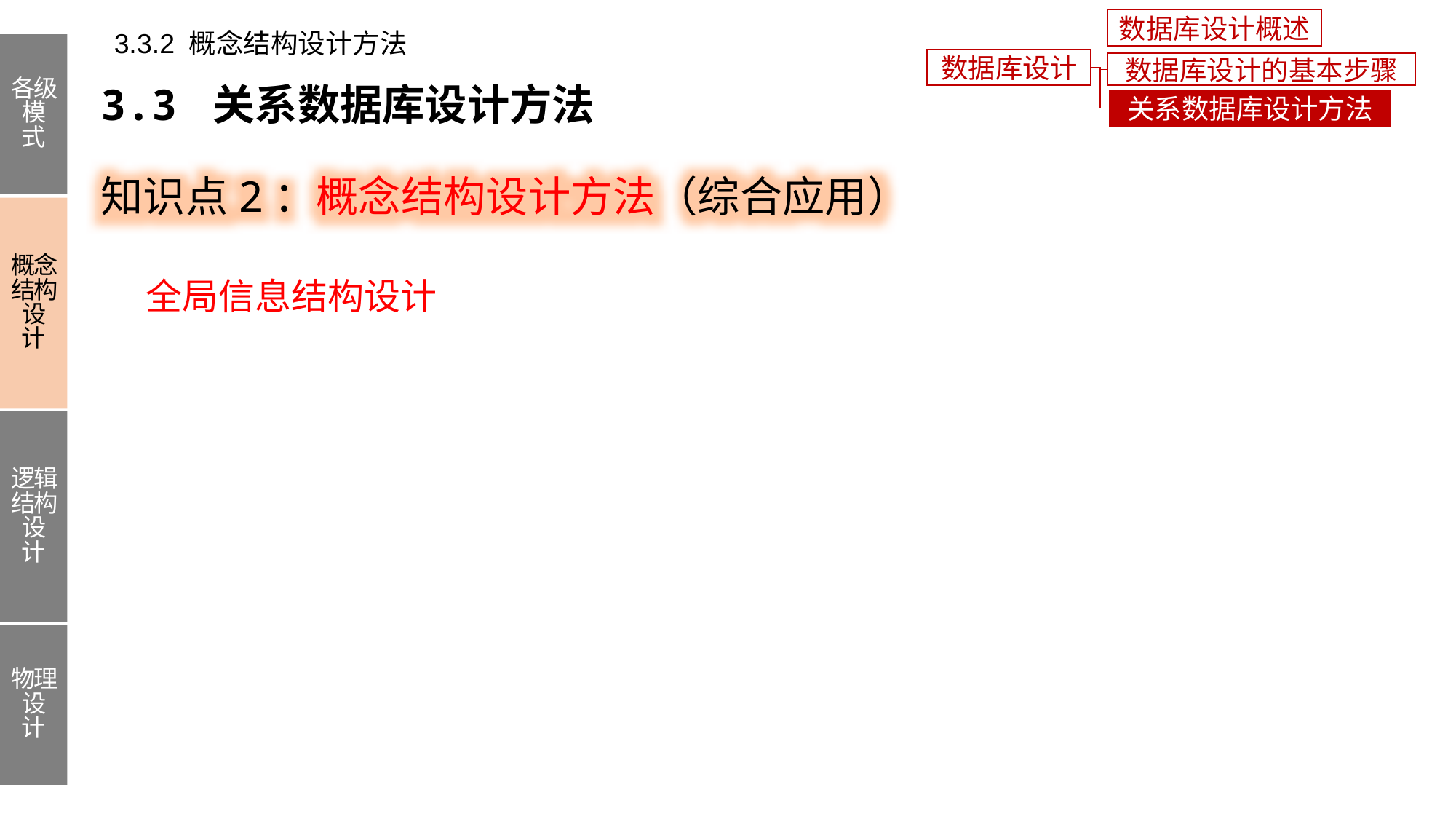

数据库设计概述
3.3.2 概念结构设计方法
各级模式
概念结构设计
逻辑结构设计
物理设计
数据库设计
数据库设计的基本步骤
3.3 关系数据库设计方法
关系数据库设计方法
知识点2：概念结构设计方法（综合应用）
全局信息结构设计